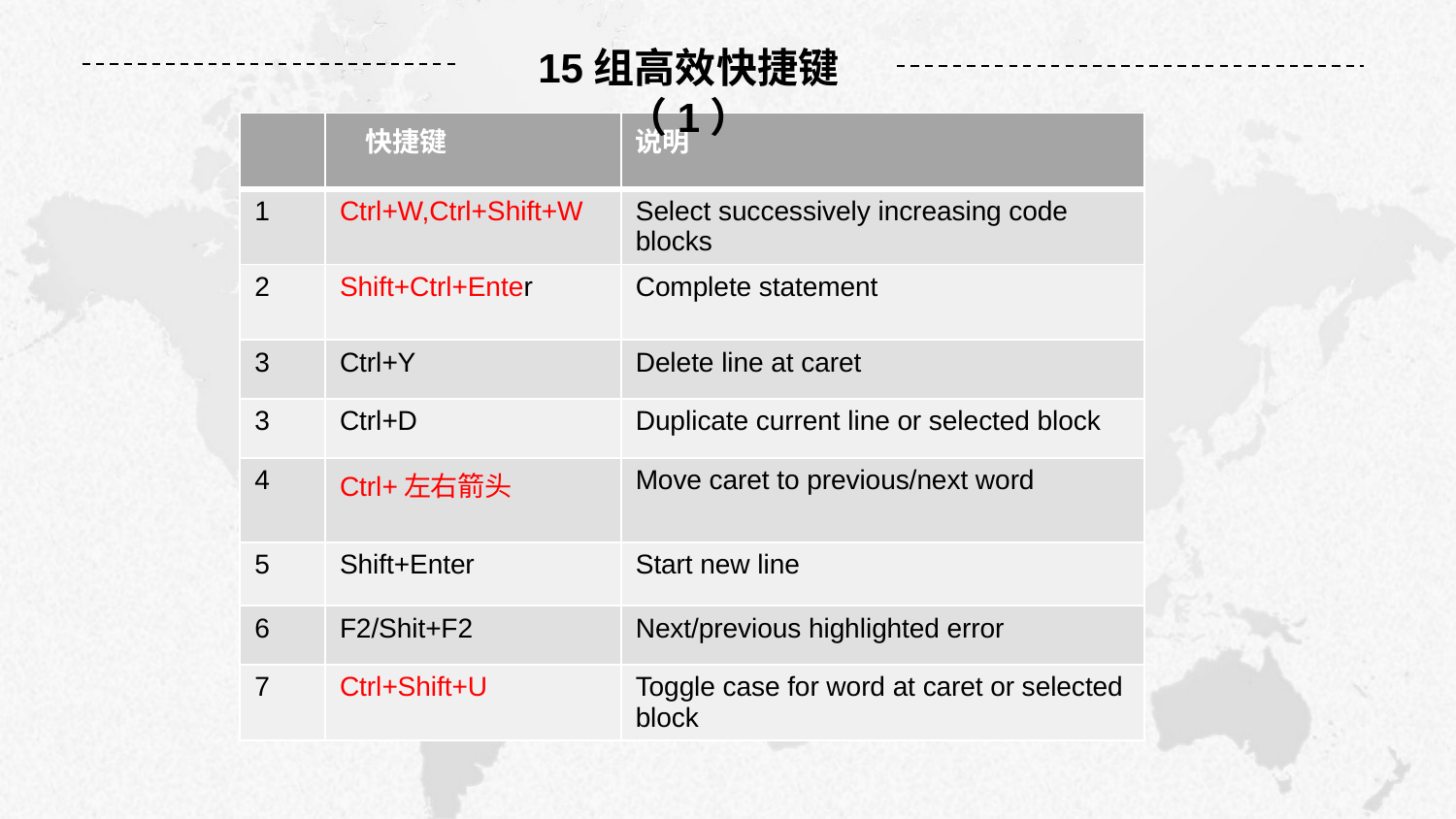

15组高效快捷键（1）
|  | 快捷键 | 说明 |
| --- | --- | --- |
| 1 | Ctrl+W,Ctrl+Shift+W | Select successively increasing code blocks |
| 2 | Shift+Ctrl+Enter | Complete statement |
| 3 | Ctrl+Y | Delete line at caret |
| 3 | Ctrl+D | Duplicate current line or selected block |
| 4 | Ctrl+左右箭头 | Move caret to previous/next word |
| 5 | Shift+Enter | Start new line |
| 6 | F2/Shit+F2 | Next/previous highlighted error |
| 7 | Ctrl+Shift+U | Toggle case for word at caret or selected block |